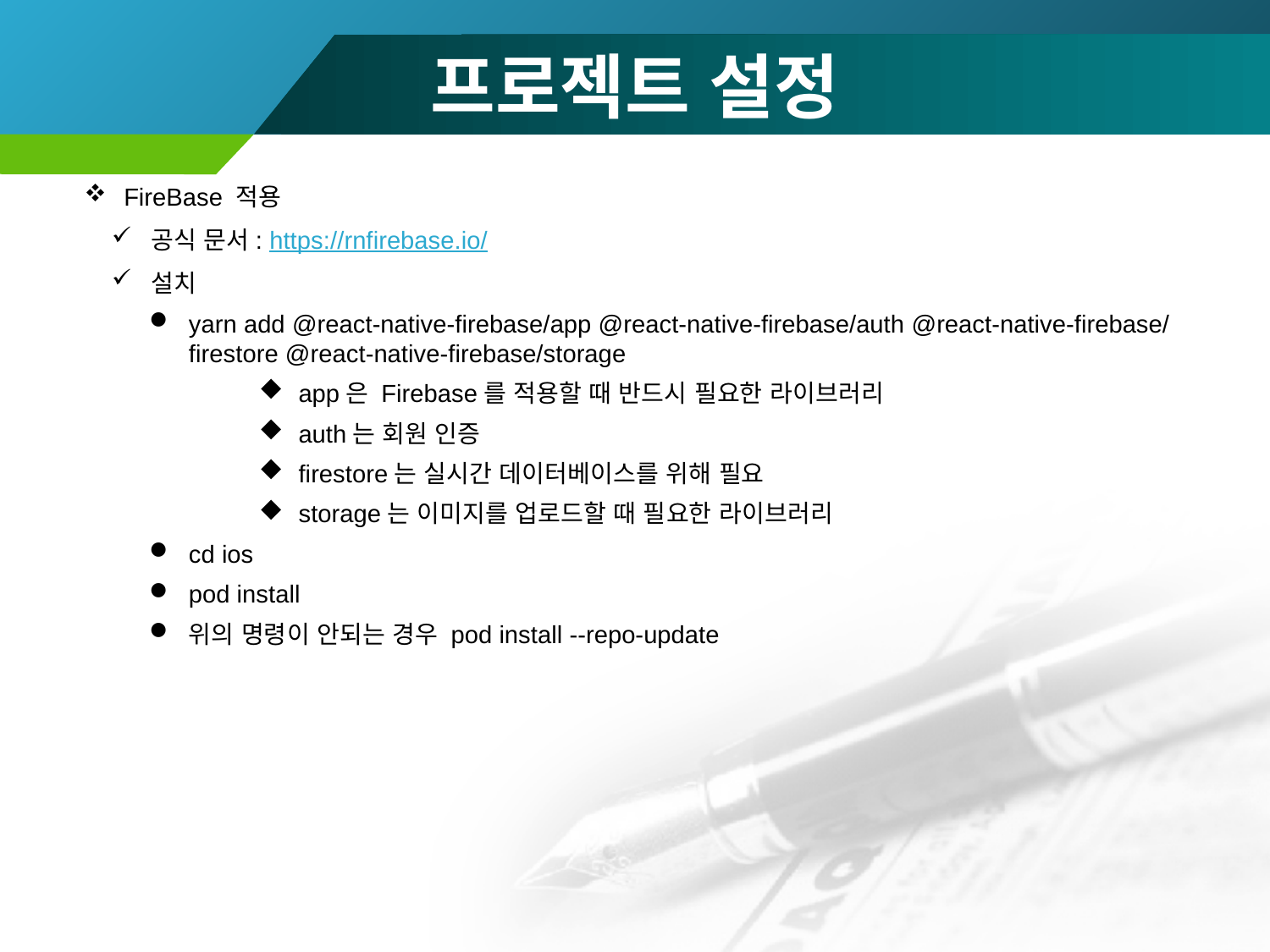

# 프로젝트 설정
FireBase 적용
공식 문서: https://rnfirebase.io/
설치
yarn add @react-native-firebase/app @react-native-firebase/auth @react-native-firebase/firestore @react-native-firebase/storage
app은 Firebase를 적용할 때 반드시 필요한 라이브러리
auth는 회원 인증
firestore는 실시간 데이터베이스를 위해 필요
storage는 이미지를 업로드할 때 필요한 라이브러리
cd ios
pod install
위의 명령이 안되는 경우 pod install --repo-update